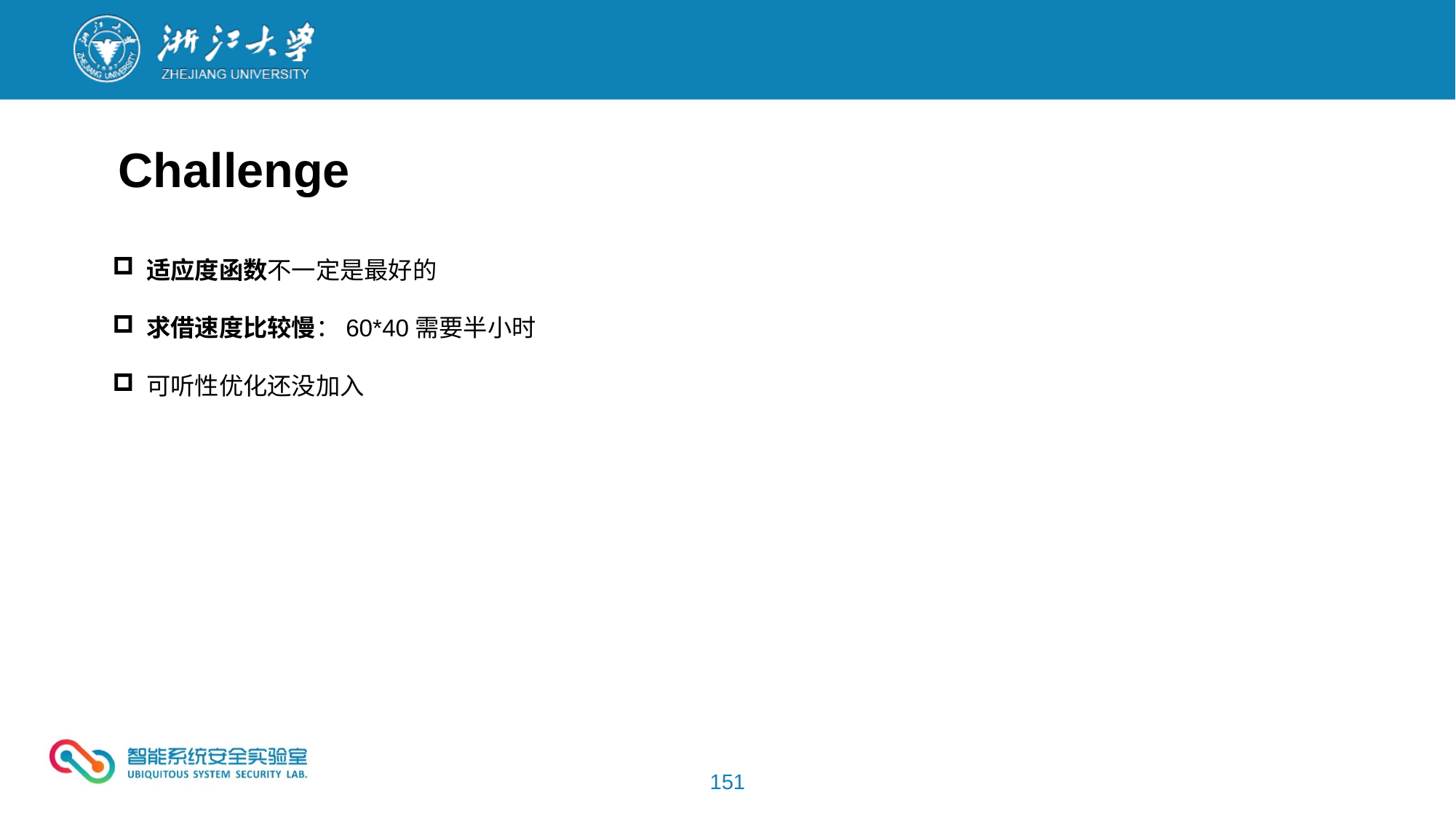

Challenge
适应度函数不一定是最好的
求借速度比较慢：60*40需要半小时
可听性优化还没加入